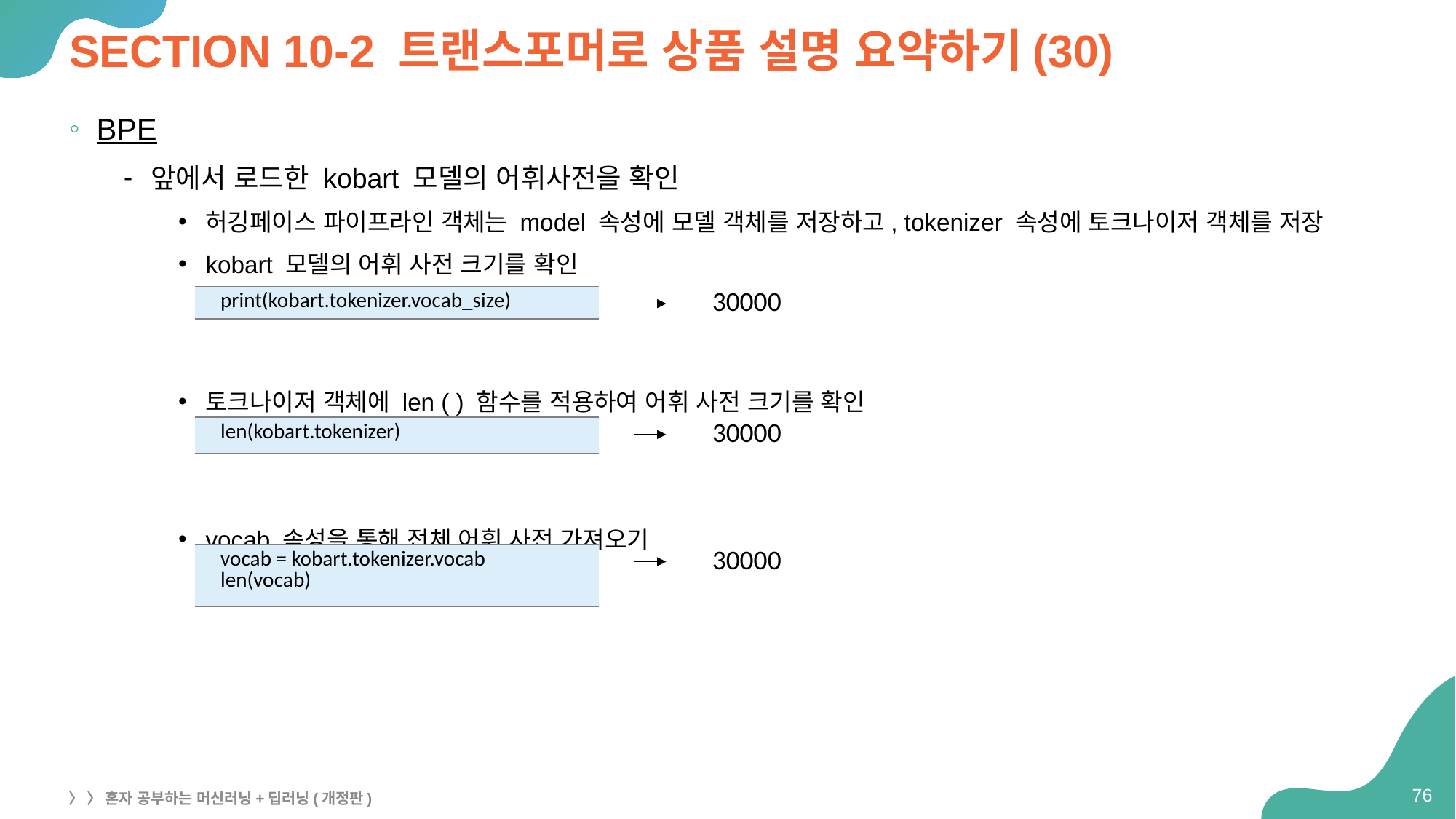

# SECTION 10-2 트랜스포머로 상품 설명 요약하기(30)
BPE
앞에서 로드한 kobart 모델의 어휘사전을 확인
허깅페이스 파이프라인 객체는 model 속성에 모델 객체를 저장하고, tokenizer 속성에 토크나이저 객체를 저장
kobart 모델의 어휘 사전 크기를 확인

토크나이저 객체에 len ( ) 함수를 적용하여 어휘 사전 크기를 확인

vocab 속성을 통해 전체 어휘 사전 가져오기
30000
| print(kobart.tokenizer.vocab\_size) |
| --- |
30000
| len(kobart.tokenizer) |
| --- |
30000
| vocab = kobart.tokenizer.vocab len(vocab) |
| --- |
76
〉 〉 혼자 공부하는 머신러닝+딥러닝(개정판)